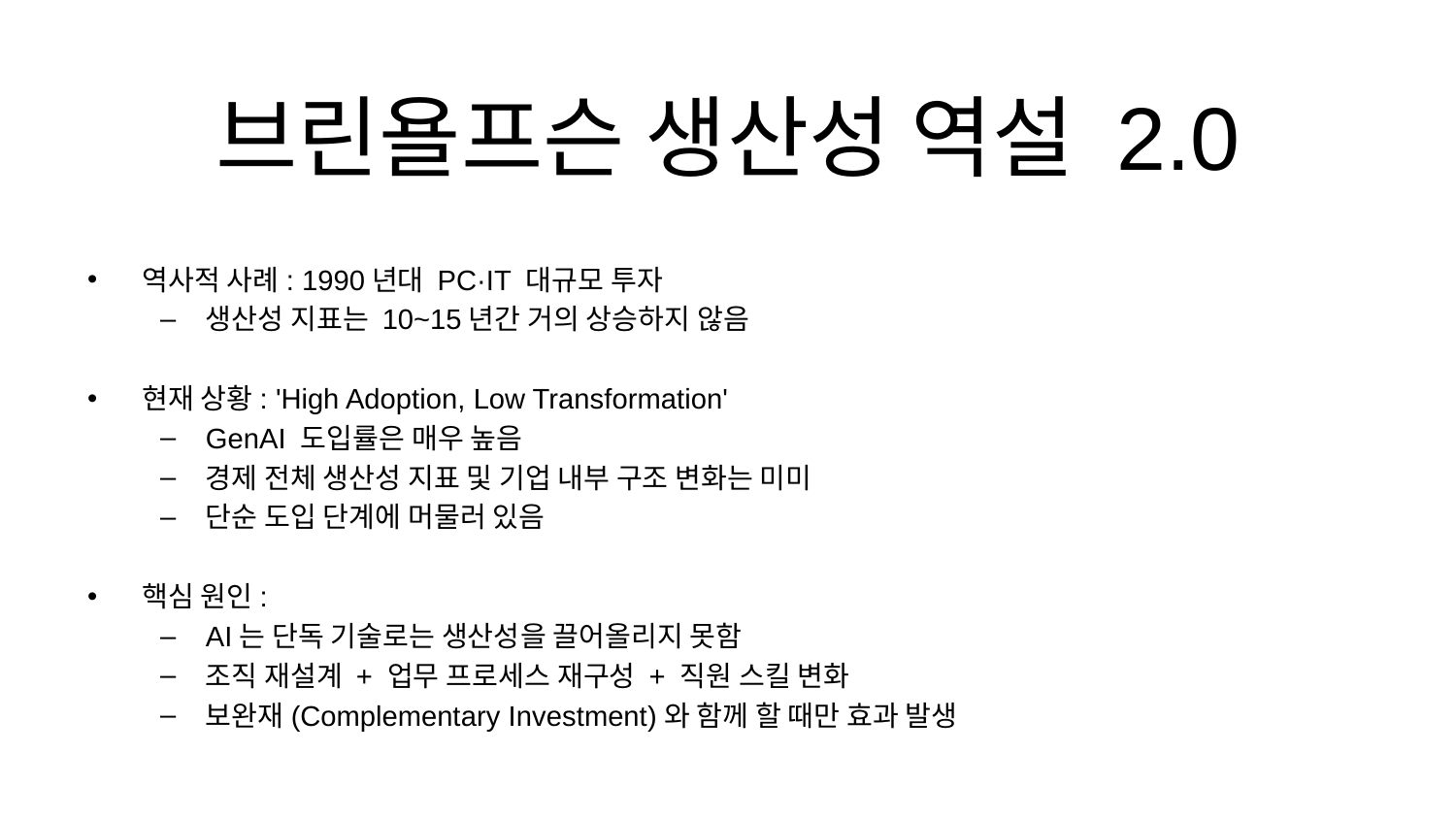

# 브린욜프슨 생산성 역설 2.0
역사적 사례: 1990년대 PC·IT 대규모 투자
생산성 지표는 10~15년간 거의 상승하지 않음

현재 상황: 'High Adoption, Low Transformation'
GenAI 도입률은 매우 높음
경제 전체 생산성 지표 및 기업 내부 구조 변화는 미미
단순 도입 단계에 머물러 있음

핵심 원인:
AI는 단독 기술로는 생산성을 끌어올리지 못함
조직 재설계 + 업무 프로세스 재구성 + 직원 스킬 변화
보완재(Complementary Investment)와 함께 할 때만 효과 발생